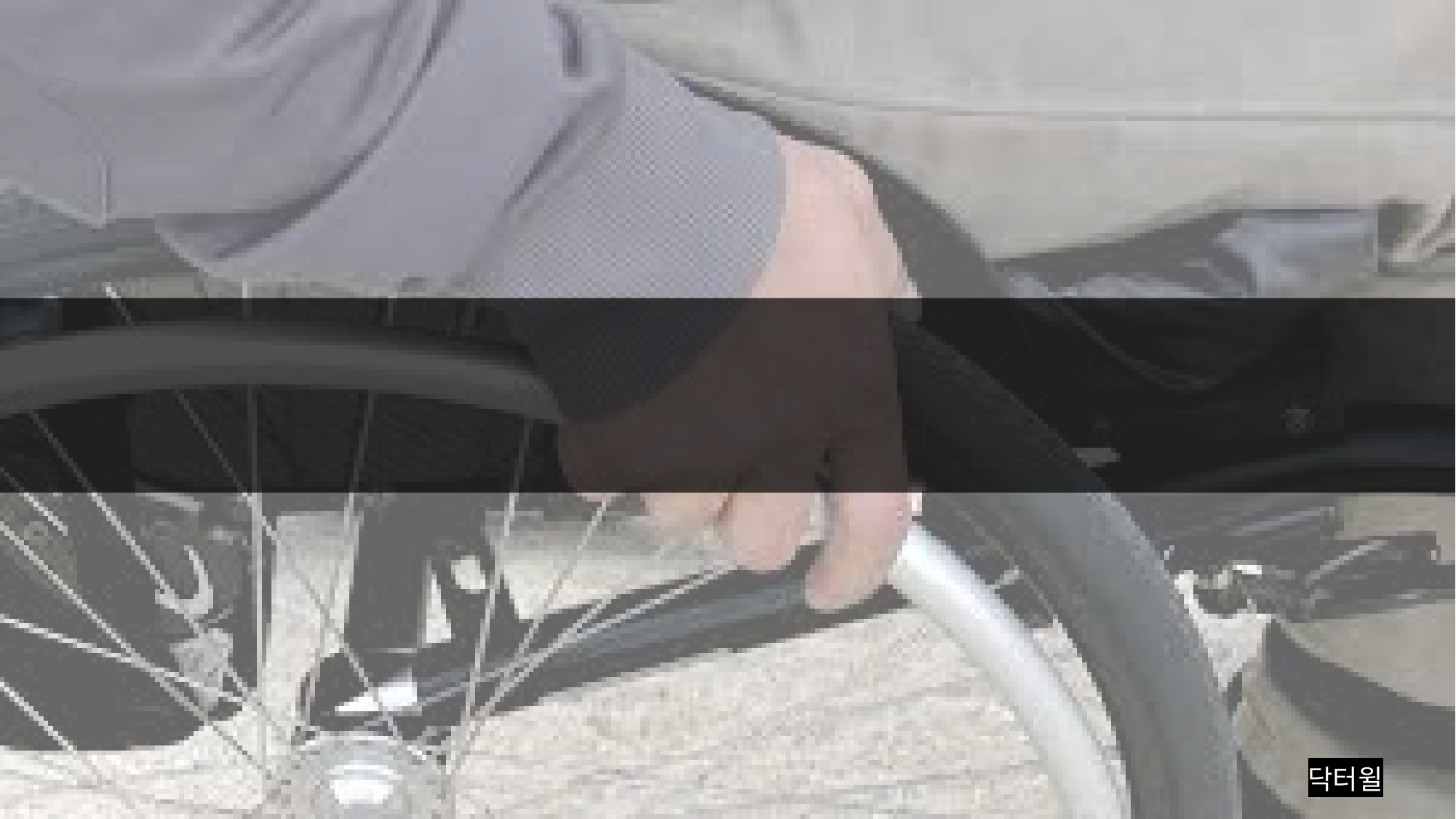

휠체어 사용자의 사고 후 골든 타임을 지켜주는 IOT 시스템
닥터윌